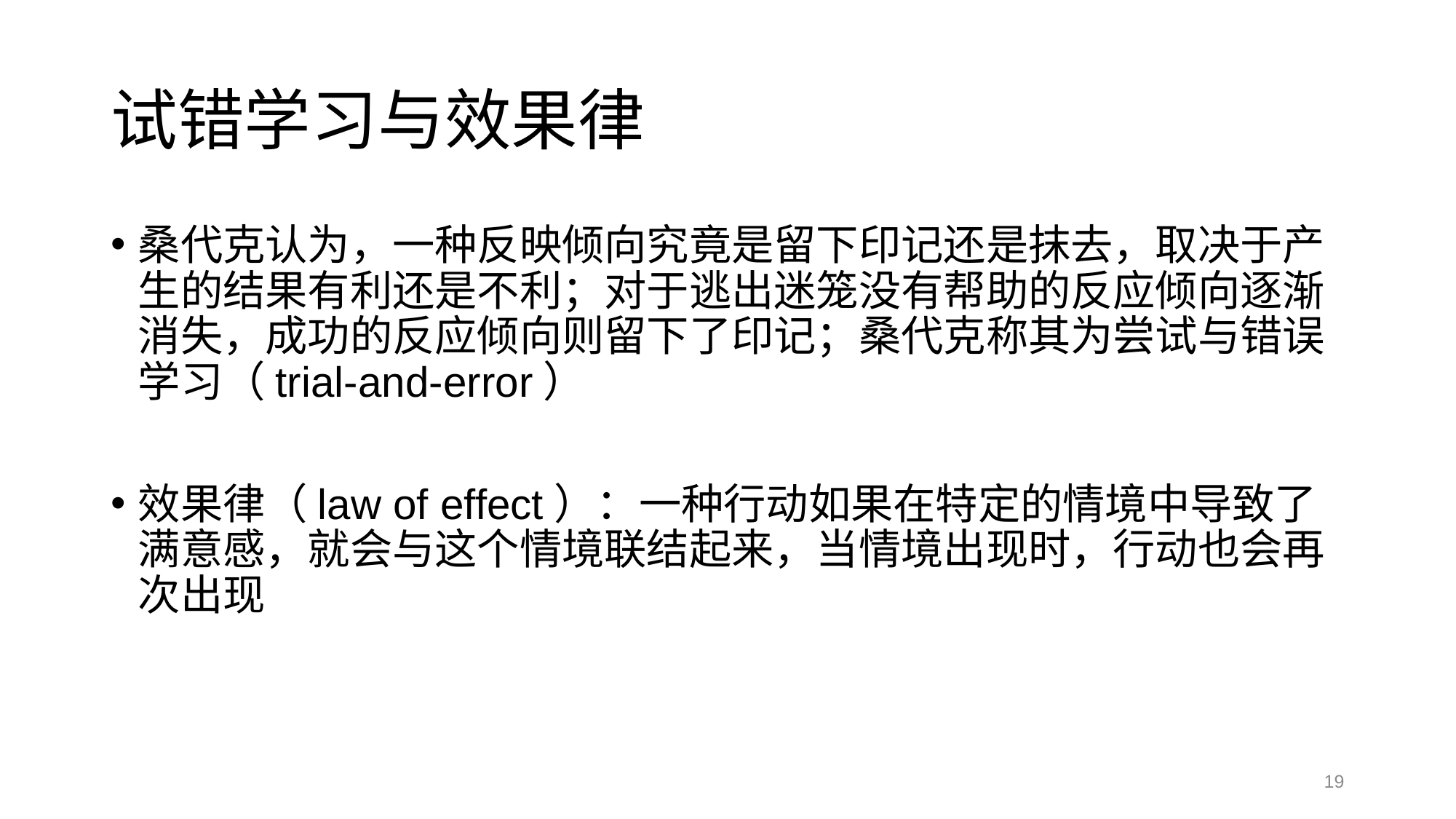

# 试错学习与效果律
桑代克认为，一种反映倾向究竟是留下印记还是抹去，取决于产生的结果有利还是不利；对于逃出迷笼没有帮助的反应倾向逐渐消失，成功的反应倾向则留下了印记；桑代克称其为尝试与错误学习（trial-and-error）

效果律（law of effect）：一种行动如果在特定的情境中导致了满意感，就会与这个情境联结起来，当情境出现时，行动也会再次出现

19